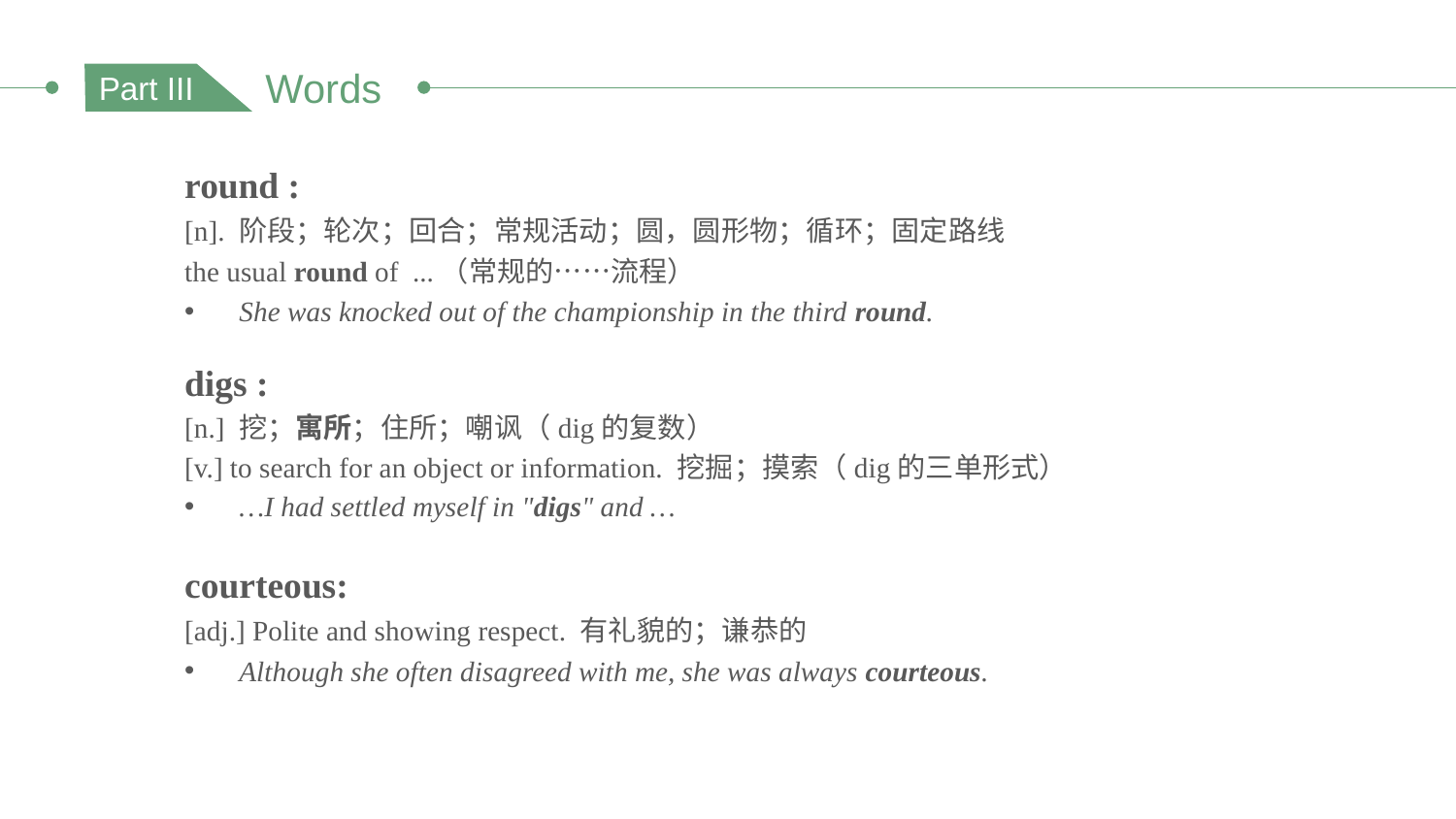

Words

Part III

round :
[n]. 阶段；轮次；回合；常规活动；圆，圆形物；循环；固定路线
the usual round of  ...（常规的……流程）
She was knocked out of the championship in the third round.

digs :
[n.] 挖；寓所；住所；嘲讽（dig的复数）
[v.] to search for an object or information. 挖掘；摸索（dig的三单形式）
…I had settled myself in "digs" and …

courteous:
[adj.] Polite and showing respect. 有礼貌的；谦恭的
Although she often disagreed with me, she was always courteous.